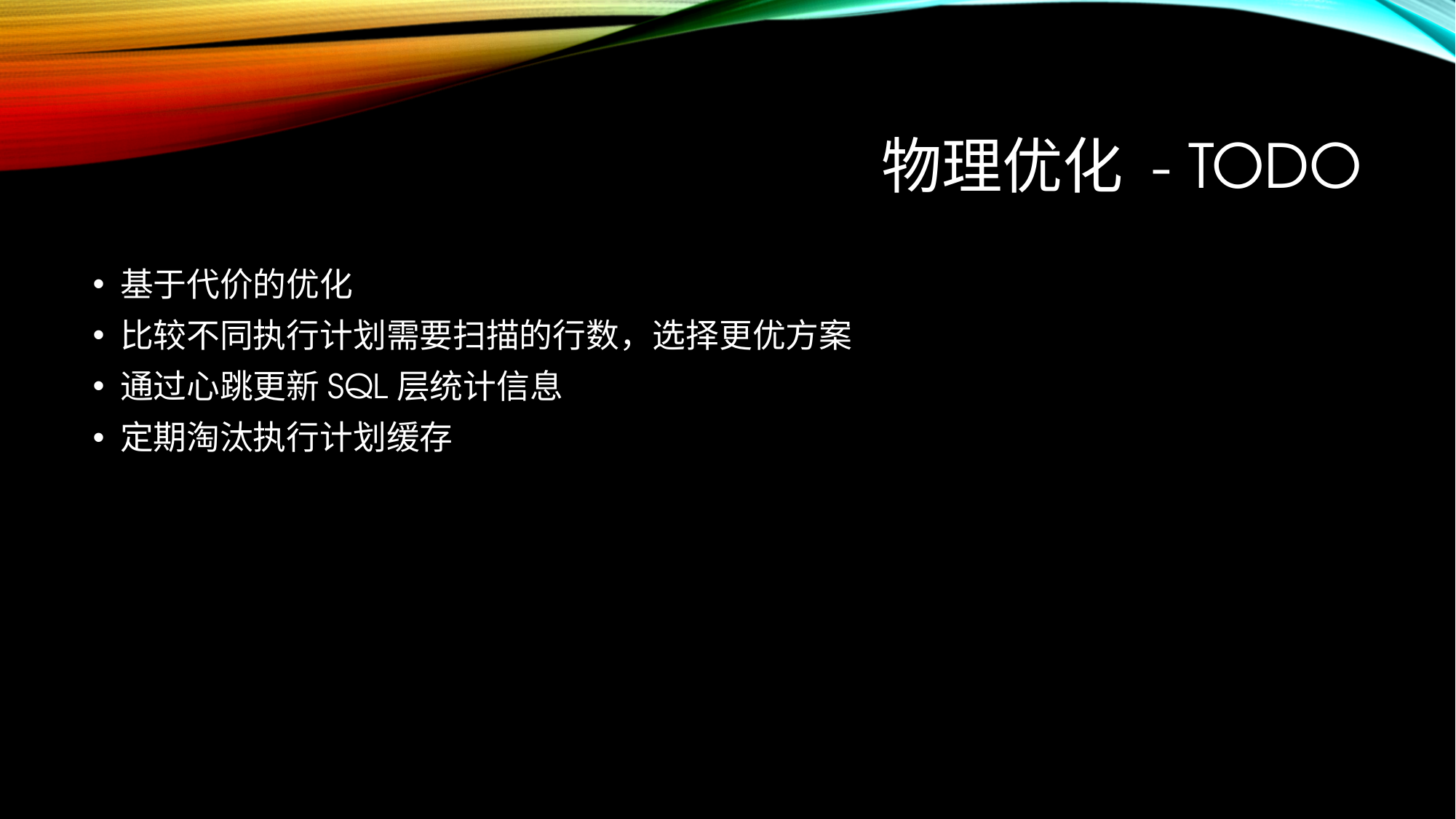

# 物理优化 - TODO
基于代价的优化
比较不同执行计划需要扫描的行数，选择更优方案
通过心跳更新SQL层统计信息
定期淘汰执行计划缓存